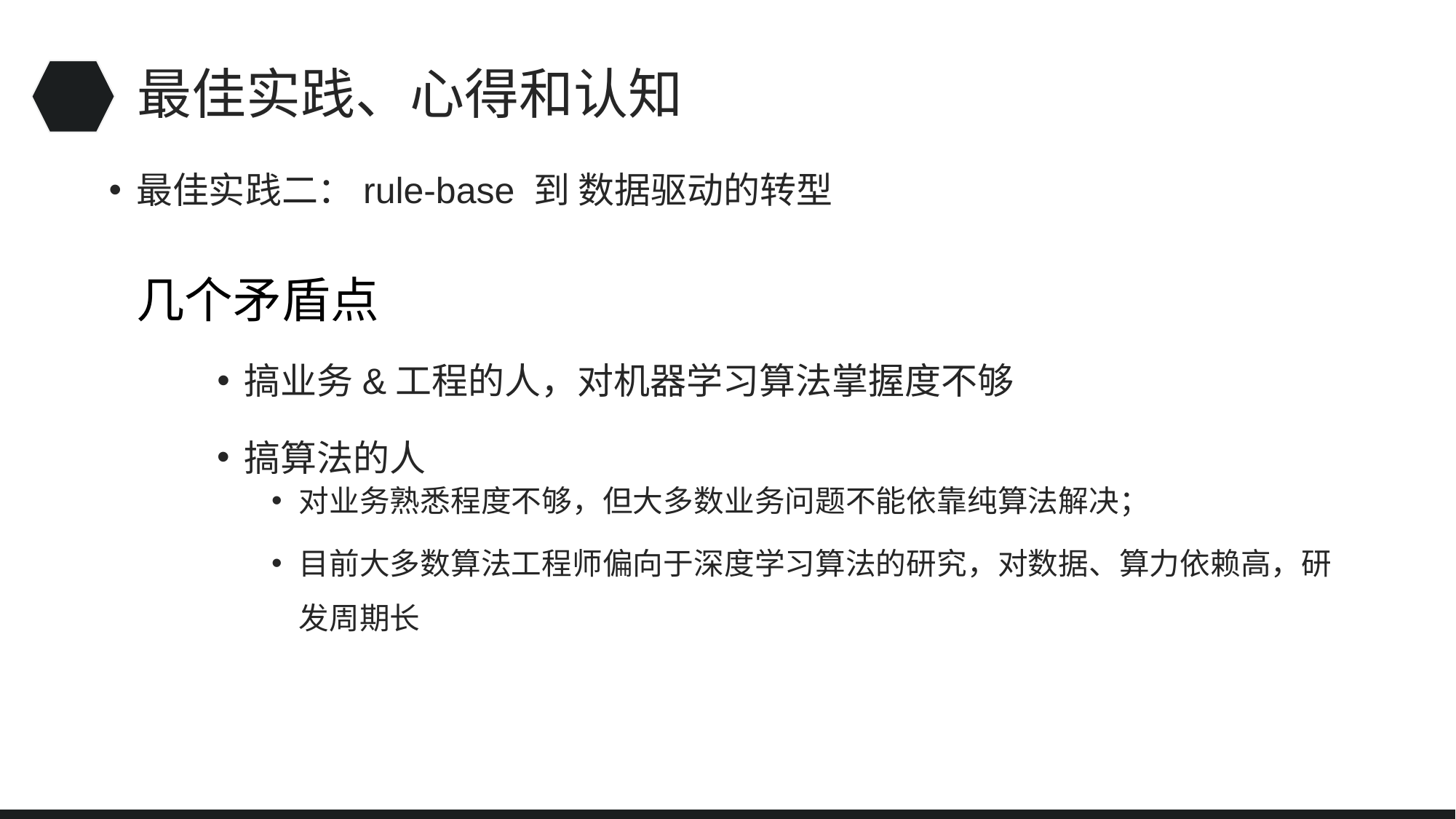

# 最佳实践、心得和认知
最佳实践二：rule-base 到 数据驱动的转型
几个矛盾点
搞业务&工程的人，对机器学习算法掌握度不够
搞算法的人
对业务熟悉程度不够，但大多数业务问题不能依靠纯算法解决；
目前大多数算法工程师偏向于深度学习算法的研究，对数据、算力依赖高，研发周期长